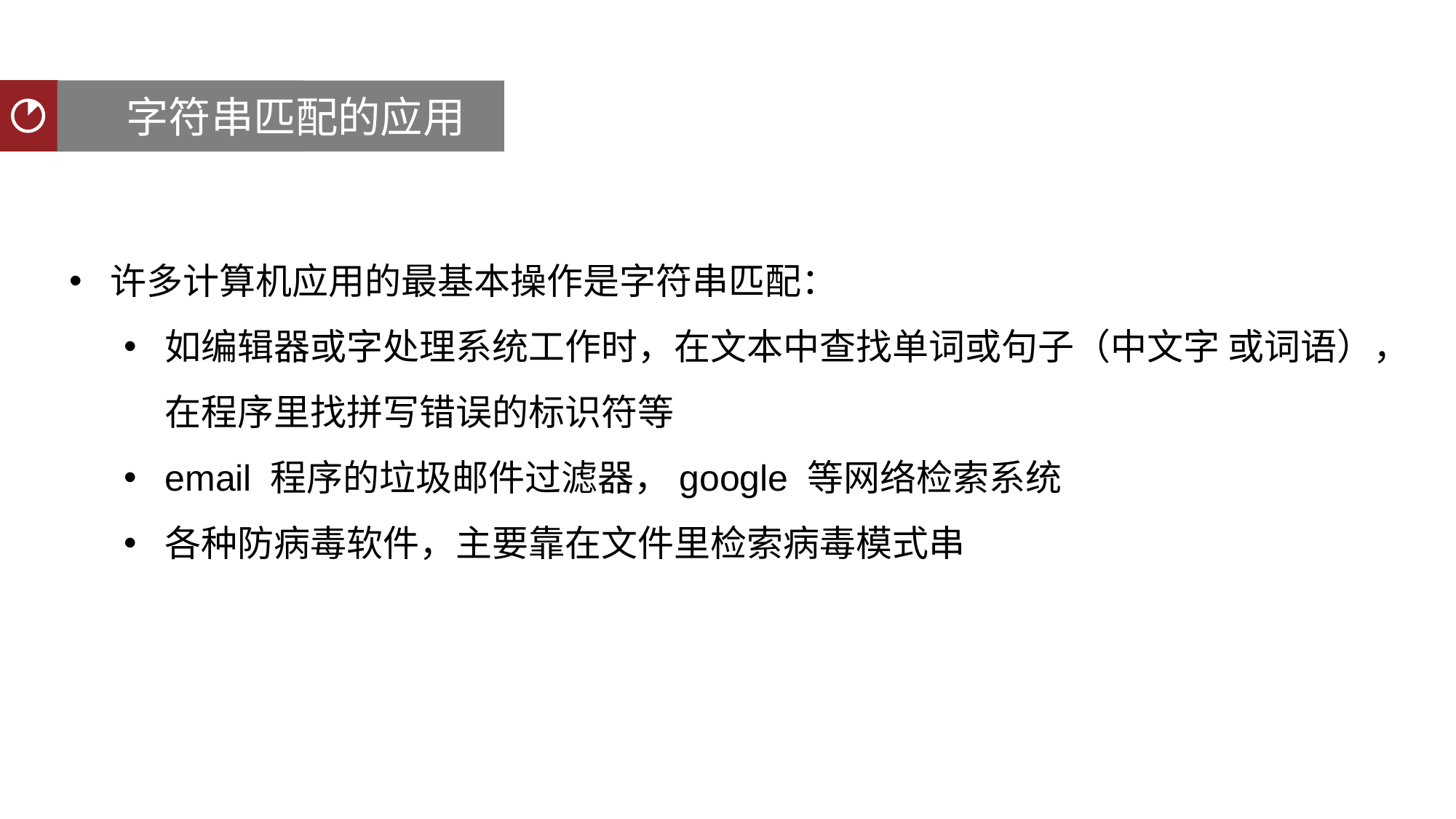

字符串匹配的应用
串匹配

聚类分析
许多计算机应用的最基本操作是字符串匹配：
如编辑器或字处理系统工作时，在文本中查找单词或句子（中文字 或词语），在程序里找拼写错误的标识符等
email 程序的垃圾邮件过滤器，google 等网络检索系统
各种防病毒软件，主要靠在文件里检索病毒模式串